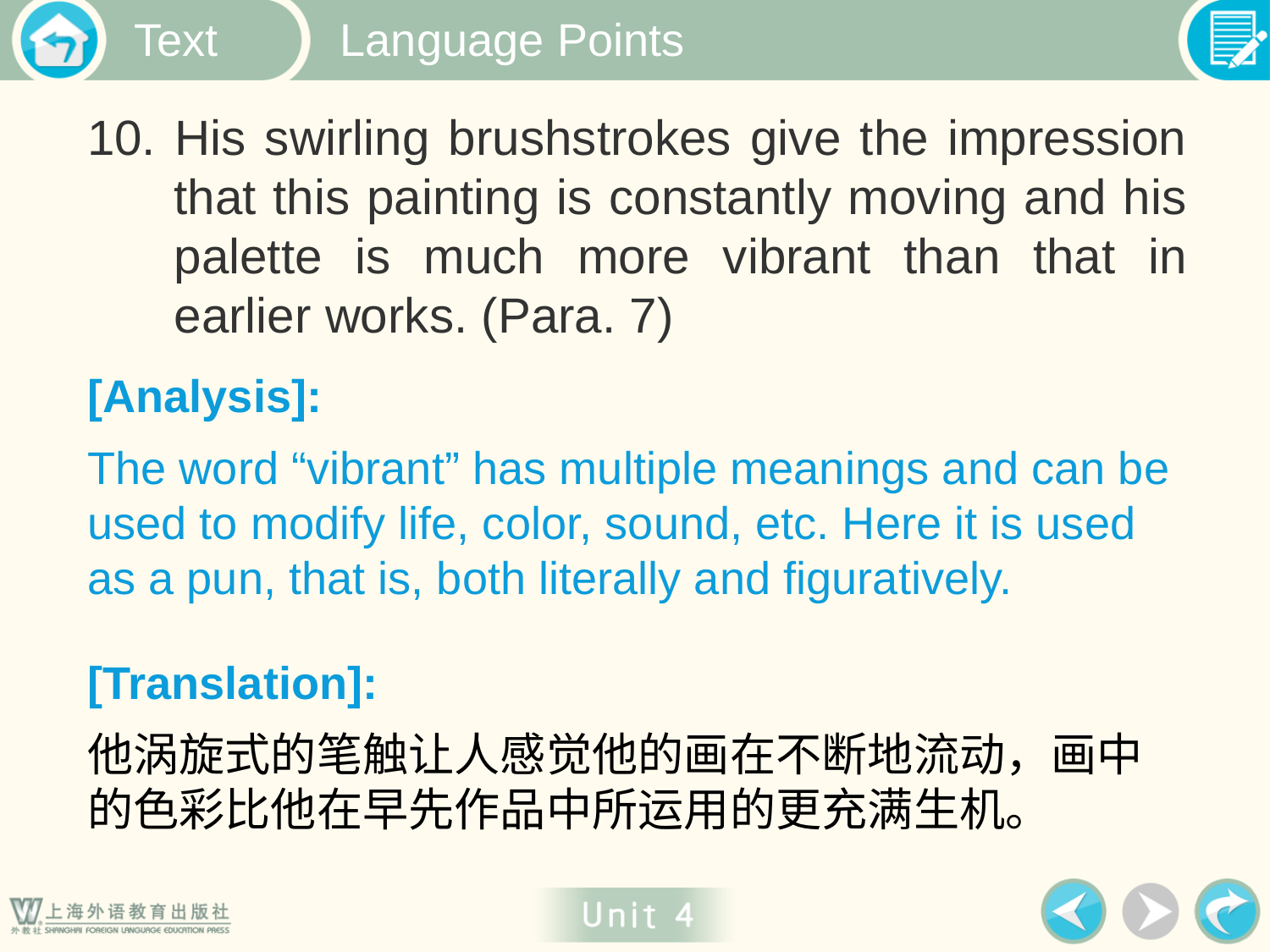

Language Points

10. His swirling brushstrokes give the impression that this painting is constantly moving and his palette is much more vibrant than that in earlier works. (Para. 7)
[Analysis]:
The word “vibrant” has multiple meanings and can be used to modify life, color, sound, etc. Here it is used as a pun, that is, both literally and figuratively.
[Translation]:
他涡旋式的笔触让人感觉他的画在不断地流动，画中的色彩比他在早先作品中所运用的更充满生机。